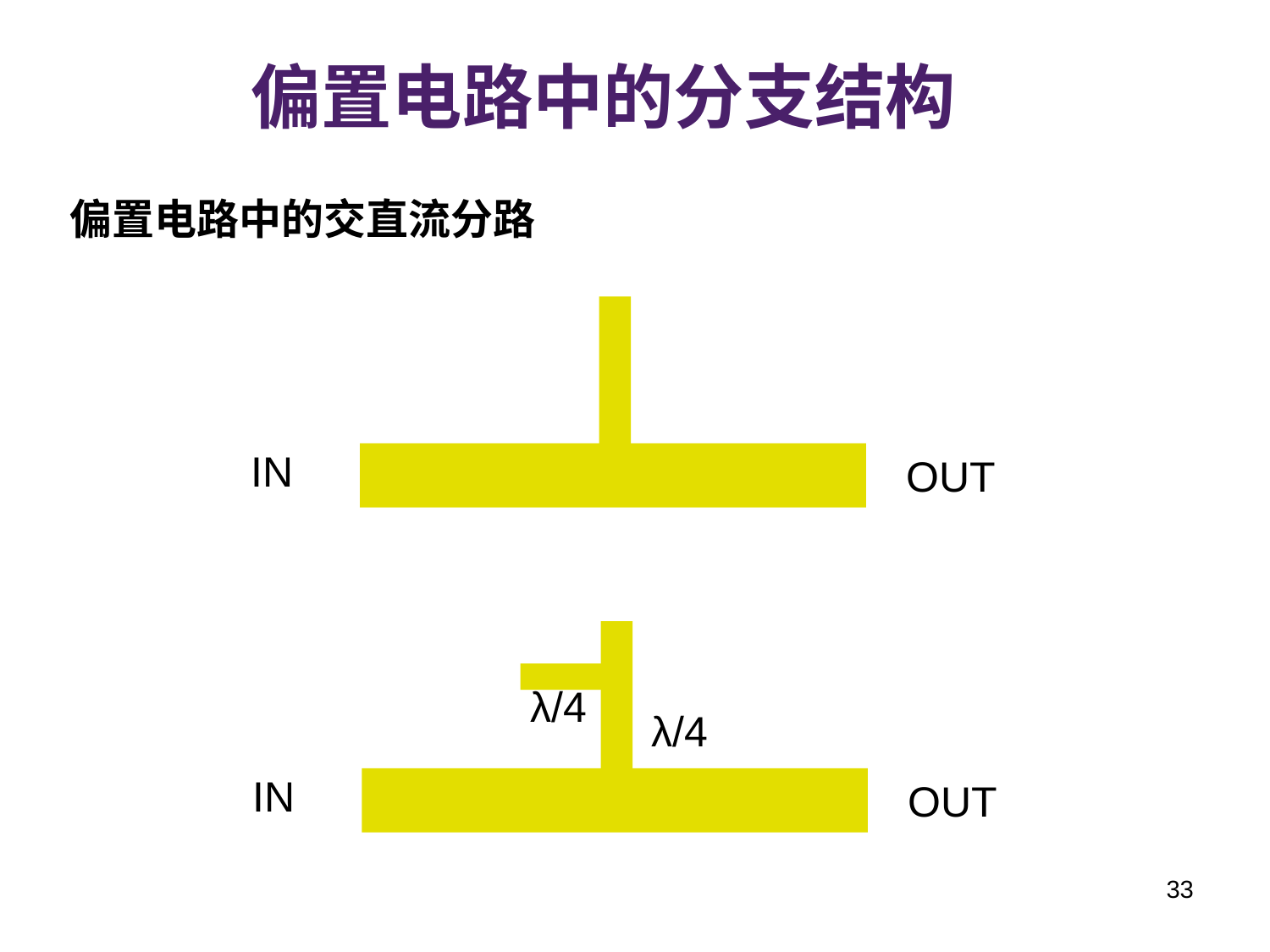

偏置电路中的分支结构
偏置电路中的交直流分路

IN
OUT

λ/4
λ/4
IN
OUT

33